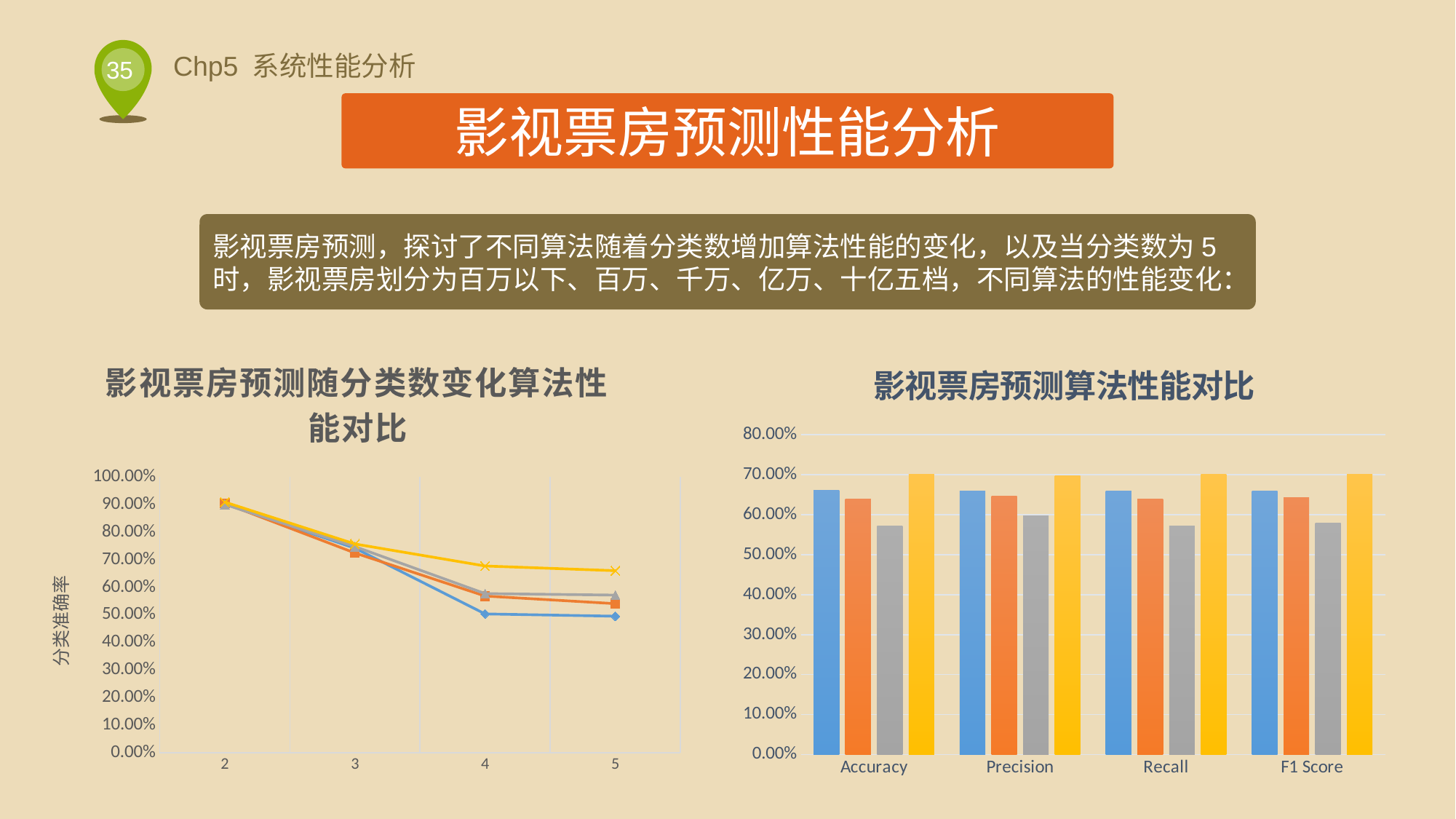

影视票房预测性能分析
影视票房预测，探讨了不同算法随着分类数增加算法性能的变化，以及当分类数为5时，影视票房划分为百万以下、百万、千万、亿万、十亿五档，不同算法的性能变化：

### Chart: 影视票房预测随分类数变化算法性能对比

| Category | Naïve Bayes | SMO | Logistic | J48 |
|---|---|---|---|---|
| 2 | 0.9025 | 0.9051 | 0.9012 | 0.9096 |
| 3 | 0.7421 | 0.7248 | 0.7479 | 0.7575 |
| 4 | 0.5035 | 0.5683 | 0.5773 | 0.6774 |
| 5 | 0.4952 | 0.5407 | 0.5717 | 0.6604 |

### Chart: 影视票房预测算法性能对比

| Category | J48 | Random Forest | Logistic | Vote Method |
|---|---|---|---|---|
| Accuracy | 0.660377 | 0.639623 | 0.571698 | 0.7005 |
| Precision | 0.66 | 0.647 | 0.597 | 0.698 |
| Recall | 0.66 | 0.64 | 0.572 | 0.7015 |
| F1 Score | 0.659 | 0.642 | 0.579 | 0.7004 |